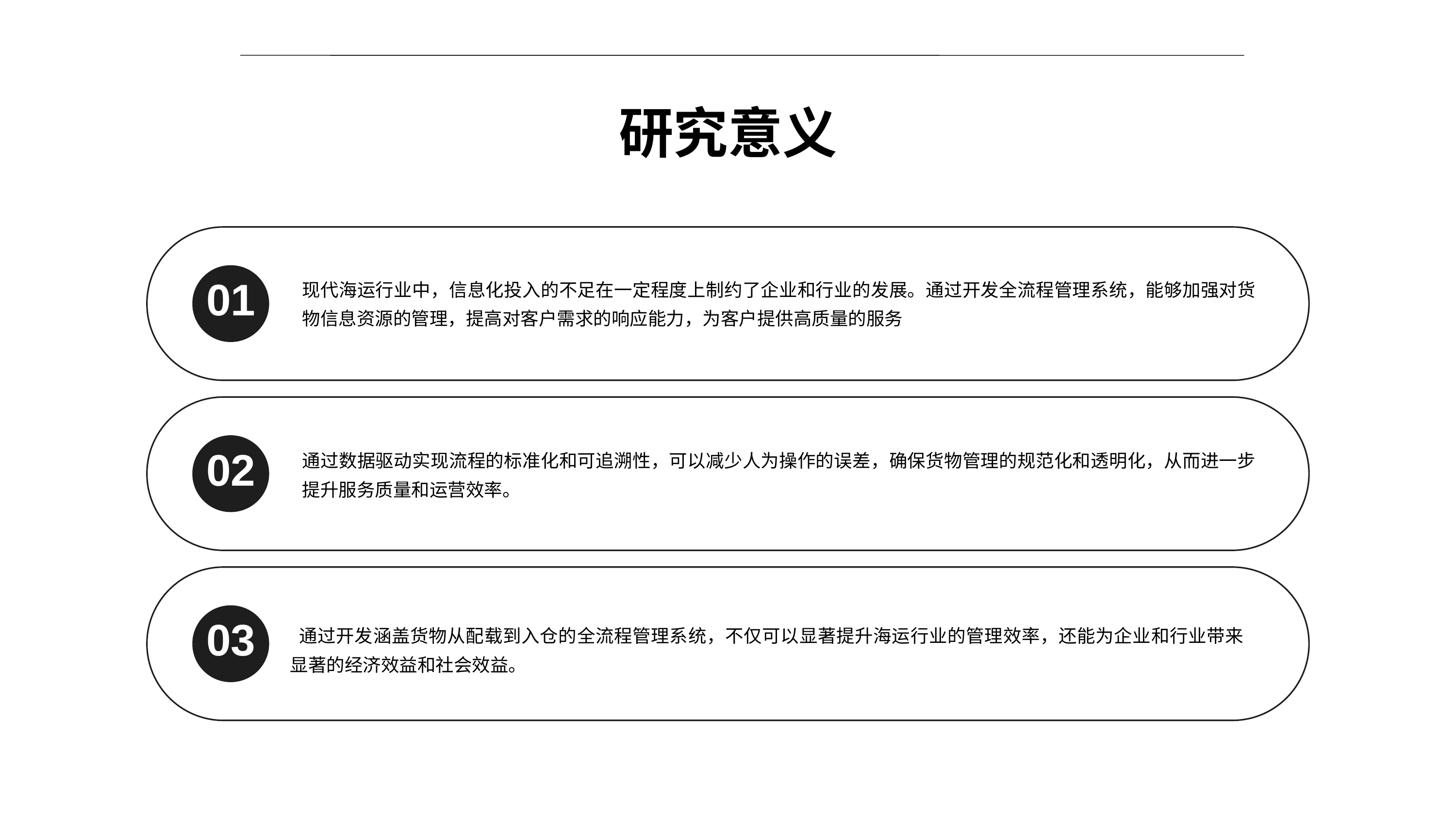

研究意义

01
现代海运行业中，信息化投入的不足在一定程度上制约了企业和行业的发展。通过开发全流程管理系统，能够加强对货物信息资源的管理，提高对客户需求的响应能力，为客户提供高质量的服务

02
通过数据驱动实现流程的标准化和可追溯性，可以减少人为操作的误差，确保货物管理的规范化和透明化，从而进一步提升服务质量和运营效率。

03
 通过开发涵盖货物从配载到入仓的全流程管理系统，不仅可以显著提升海运行业的管理效率，还能为企业和行业带来显著的经济效益和社会效益。